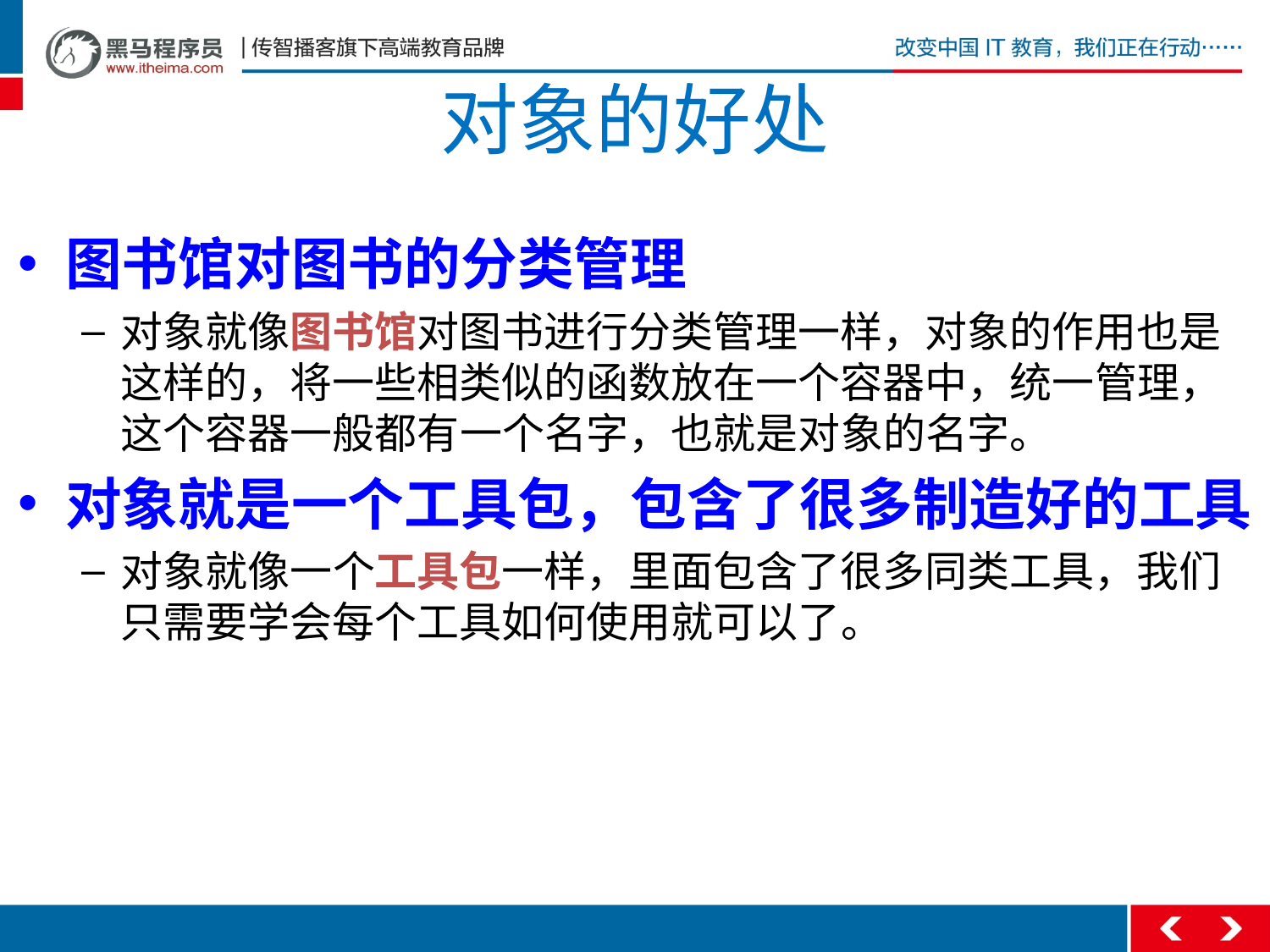

# 对象的好处
图书馆对图书的分类管理
对象就像图书馆对图书进行分类管理一样，对象的作用也是这样的，将一些相类似的函数放在一个容器中，统一管理，这个容器一般都有一个名字，也就是对象的名字。
对象就是一个工具包，包含了很多制造好的工具
对象就像一个工具包一样，里面包含了很多同类工具，我们只需要学会每个工具如何使用就可以了。